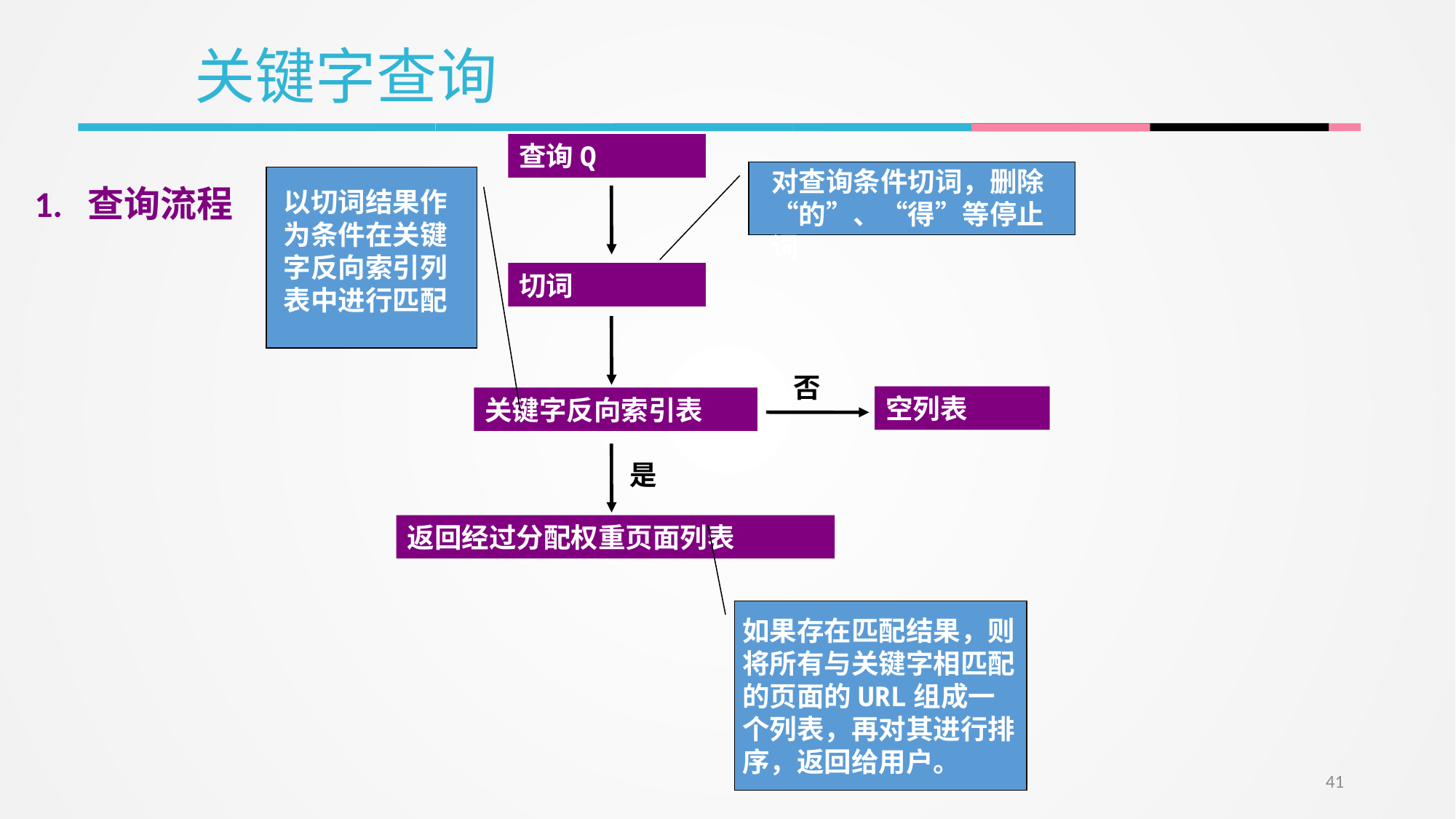

关键字查询

查询Q
对查询条件切词，删除“的”、“得”等停止词

以切词结果作为条件在关键字反向索引列表中进行匹配
1.  查询流程

切词

否
空列表
关键字反向索引表

是
返回经过分配权重页面列表

如果存在匹配结果，则将所有与关键字相匹配的页面的URL组成一个列表，再对其进行排序，返回给用户。
41